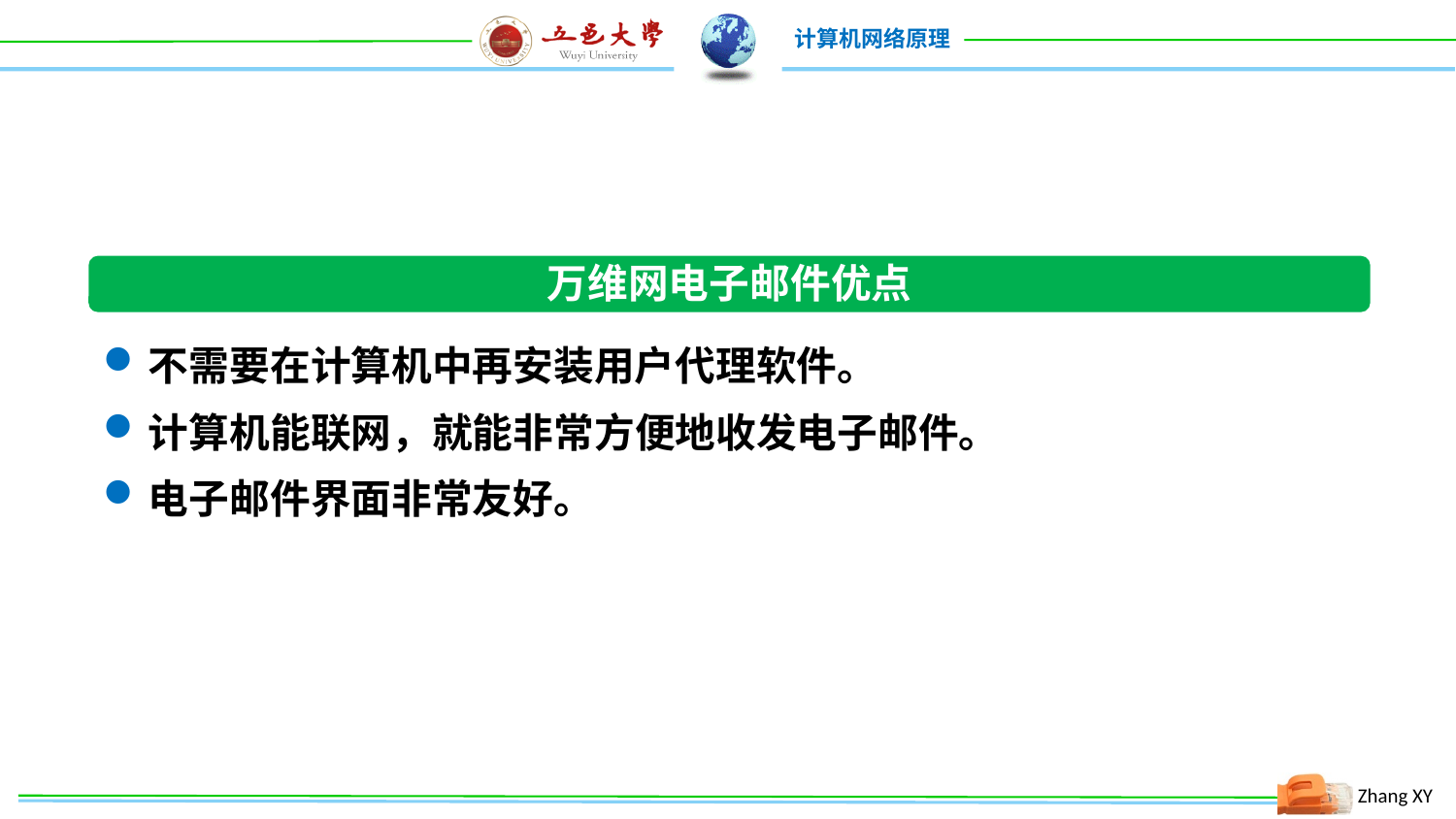

万维网电子邮件优点

不需要在计算机中再安装用户代理软件。
计算机能联网，就能非常方便地收发电子邮件。
电子邮件界面非常友好。